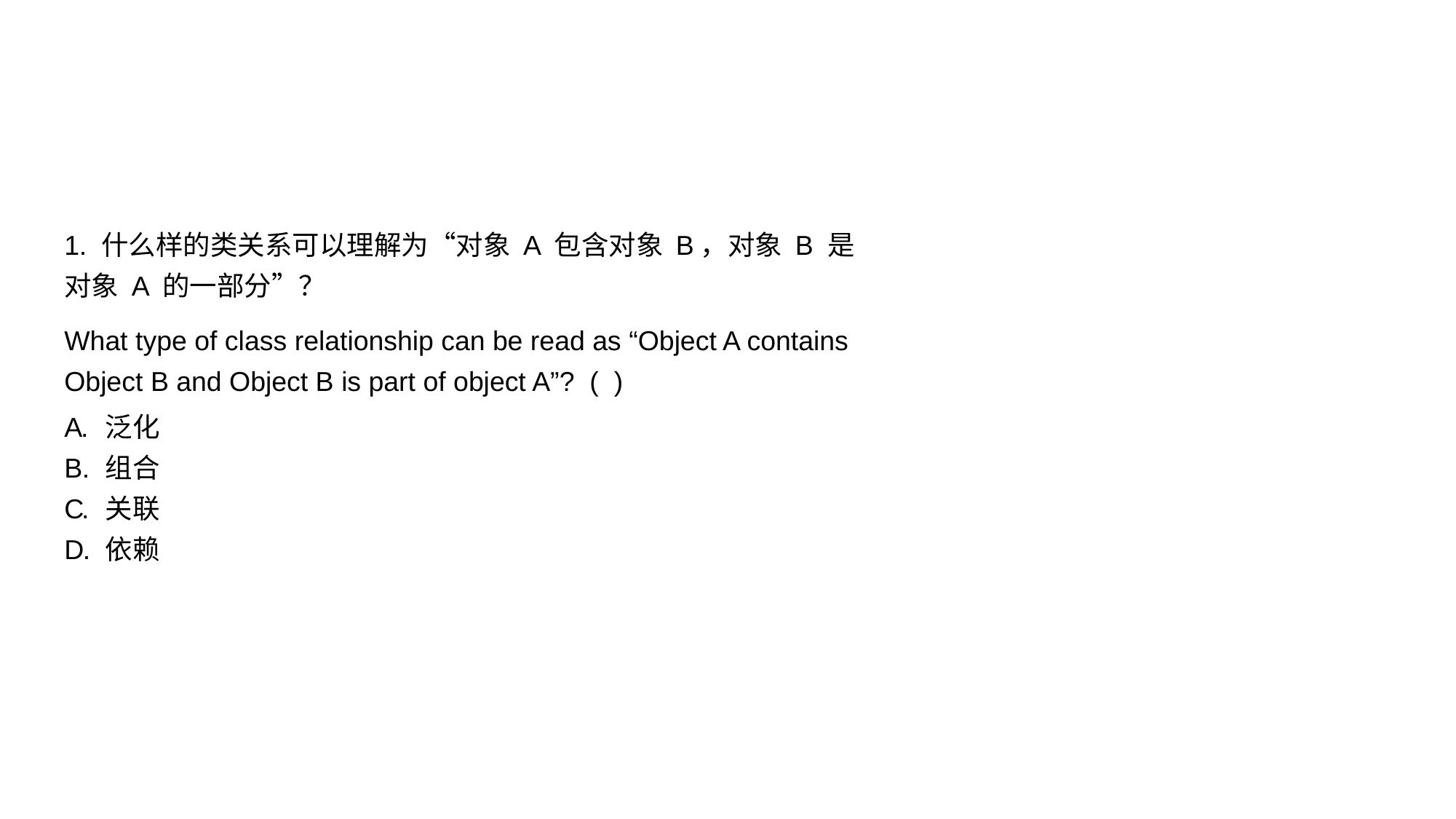

1. 什么样的类关系可以理解为“对象 A 包含对象 B，对象 B 是对象 A 的一部分”？
What type of class relationship can be read as “Object A contains Object B and Object B is part of object A”?  (  )
泛化
组合
关联
依赖